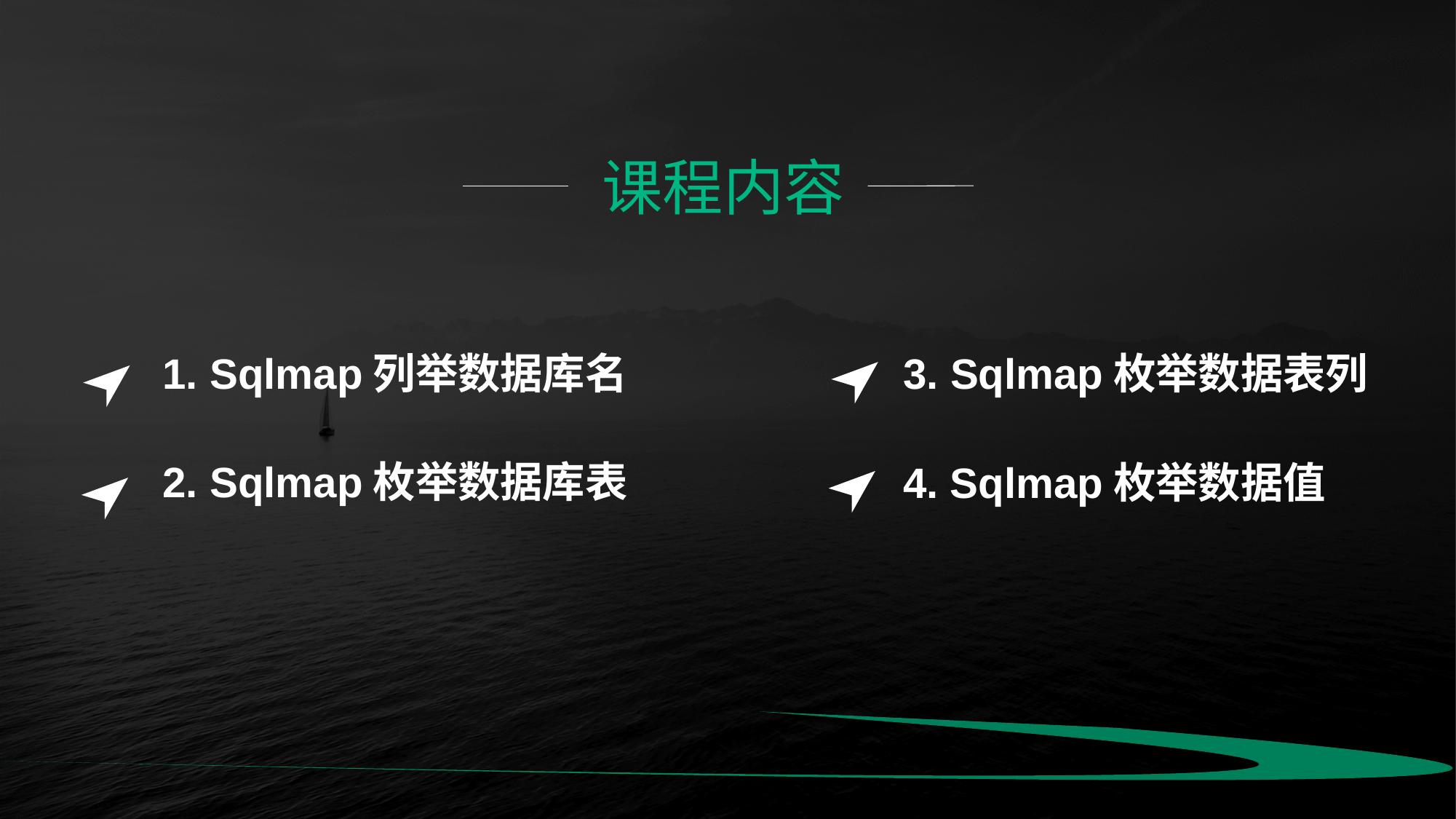

课程内容
3. Sqlmap枚举数据表列

4. Sqlmap枚举数据值

1. Sqlmap列举数据库名

2. Sqlmap枚举数据库表